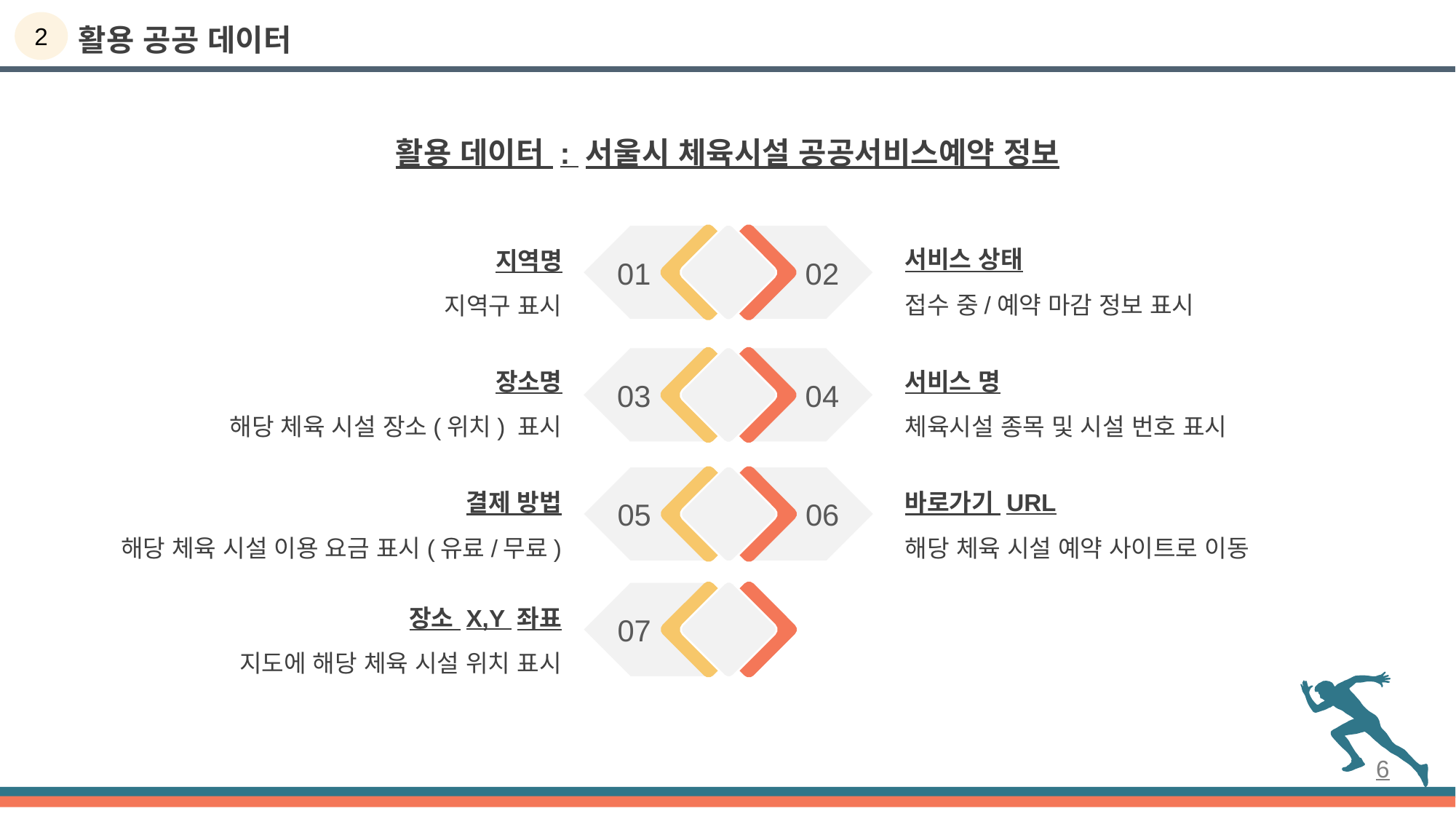

2
활용 공공 데이터

활용 데이터 : 서울시 체육시설 공공서비스예약 정보
서비스 상태
접수 중/예약 마감 정보 표시
지역명
지역구 표시
01
02

장소명
해당 체육 시설 장소(위치) 표시
서비스 명
체육시설 종목 및 시설 번호 표시
03
04

결제 방법
해당 체육 시설 이용 요금 표시(유료/무료)
바로가기 URL
해당 체육 시설 예약 사이트로 이동
05
06

장소 X,Y 좌표
지도에 해당 체육 시설 위치 표시
07